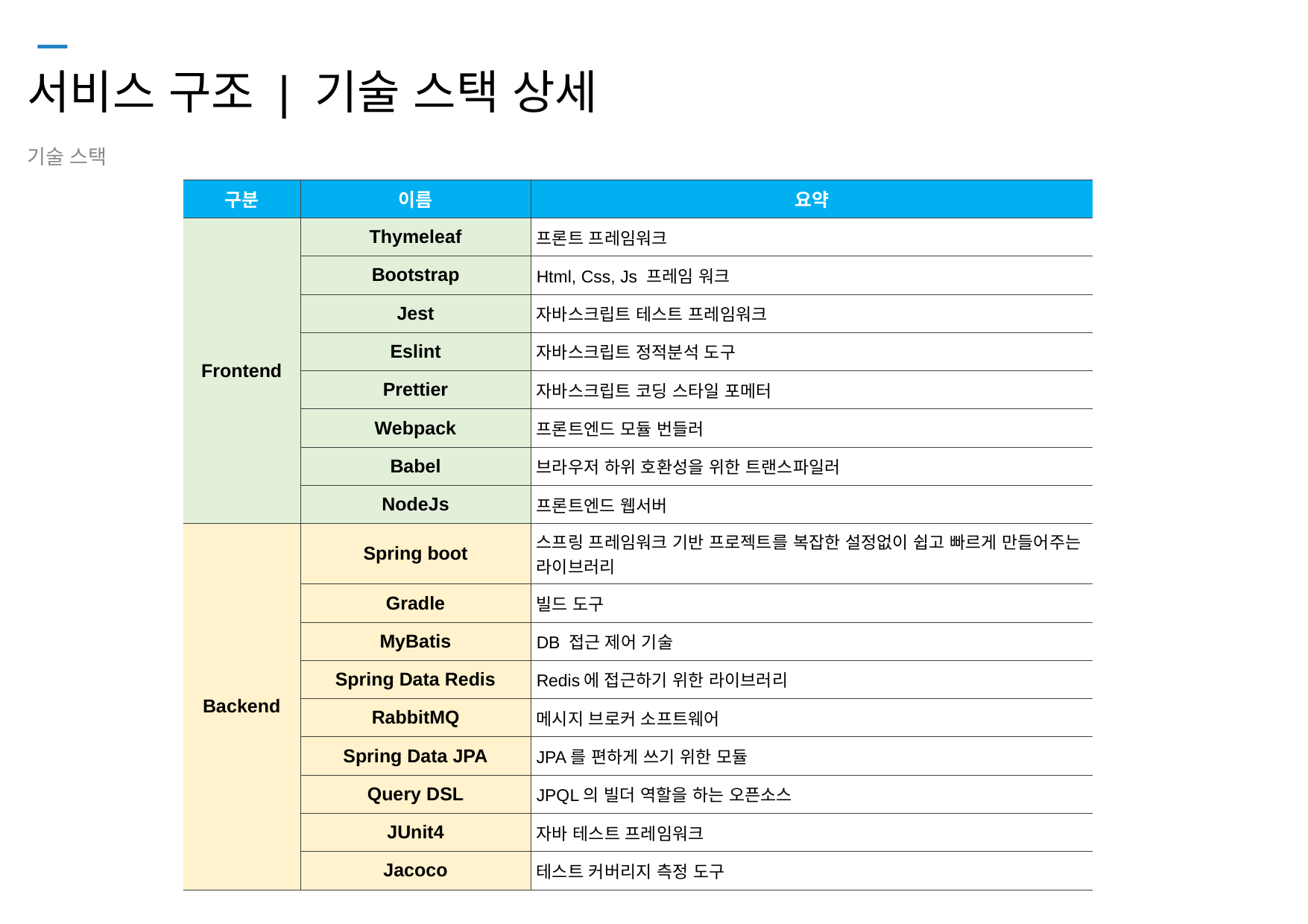

# 서비스 구조 | 기술 스택 상세
기술 스택
| 구분 | 이름 | 요약 |
| --- | --- | --- |
| Frontend | Thymeleaf | 프론트 프레임워크 |
|  | Bootstrap | Html, Css, Js 프레임 워크 |
|  | Jest | 자바스크립트 테스트 프레임워크 |
|  | Eslint | 자바스크립트 정적분석 도구 |
|  | Prettier | 자바스크립트 코딩 스타일 포메터 |
|  | Webpack | 프론트엔드 모듈 번들러 |
|  | Babel | 브라우저 하위 호환성을 위한 트랜스파일러 |
|  | NodeJs | 프론트엔드 웹서버 |
| Backend | Spring boot | 스프링 프레임워크 기반 프로젝트를 복잡한 설정없이 쉽고 빠르게 만들어주는 라이브러리 |
|  | Gradle | 빌드 도구 |
|  | MyBatis | DB 접근 제어 기술 |
|  | Spring Data Redis | Redis에 접근하기 위한 라이브러리 |
|  | RabbitMQ | 메시지 브로커 소프트웨어 |
|  | Spring Data JPA | JPA를 편하게 쓰기 위한 모듈 |
|  | Query DSL | JPQL의 빌더 역할을 하는 오픈소스 |
|  | JUnit4 | 자바 테스트 프레임워크 |
|  | Jacoco | 테스트 커버리지 측정 도구 |